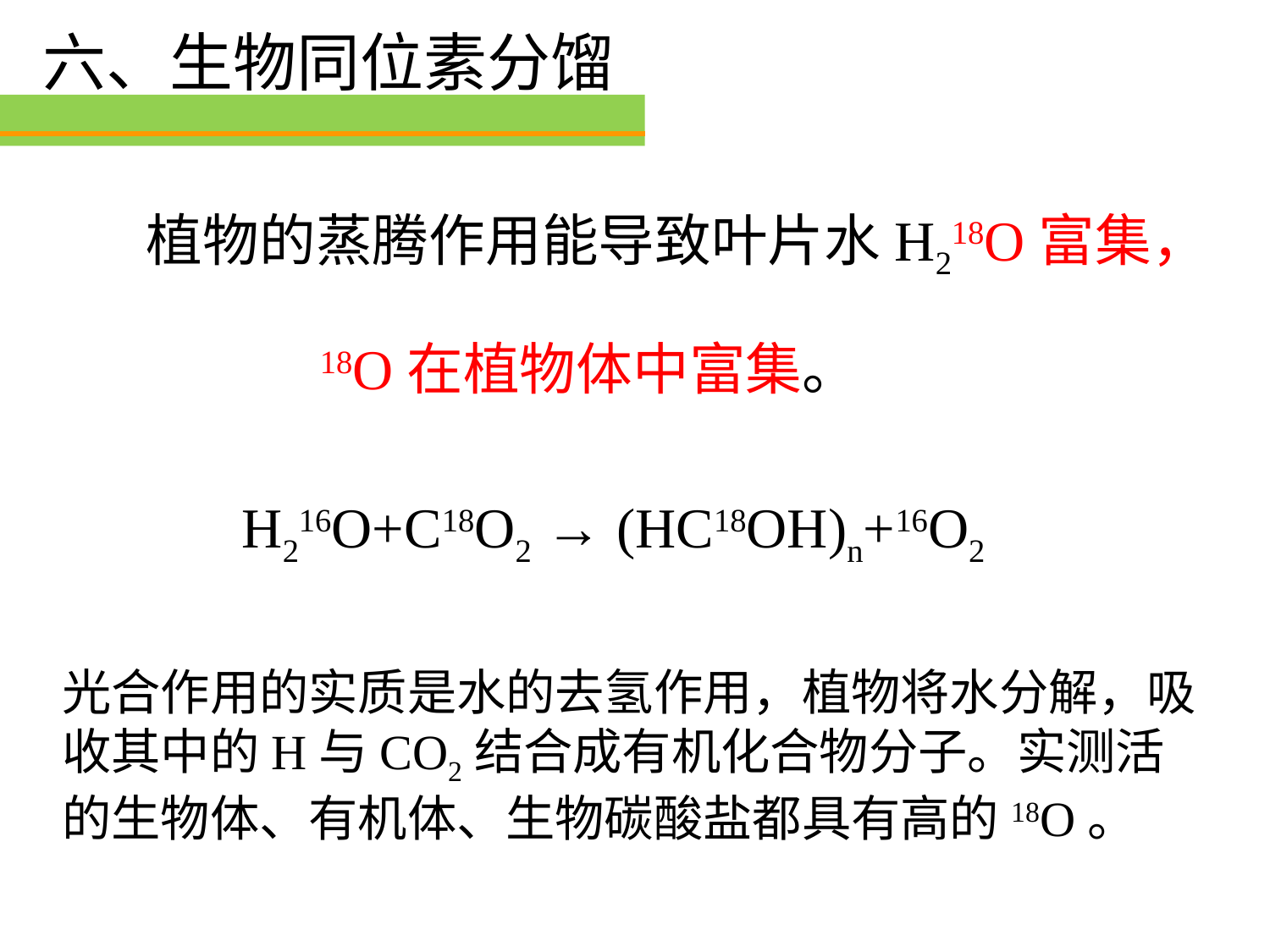

# 六、生物同位素分馏

植物的蒸腾作用能导致叶片水H218O富集，
                              18O在植物体中富集。

H216O+C18O2 → (HC18OH)n+16O2
光合作用的实质是水的去氢作用，植物将水分解，吸收其中的H与CO2结合成有机化合物分子。实测活的生物体、有机体、生物碳酸盐都具有高的18O。